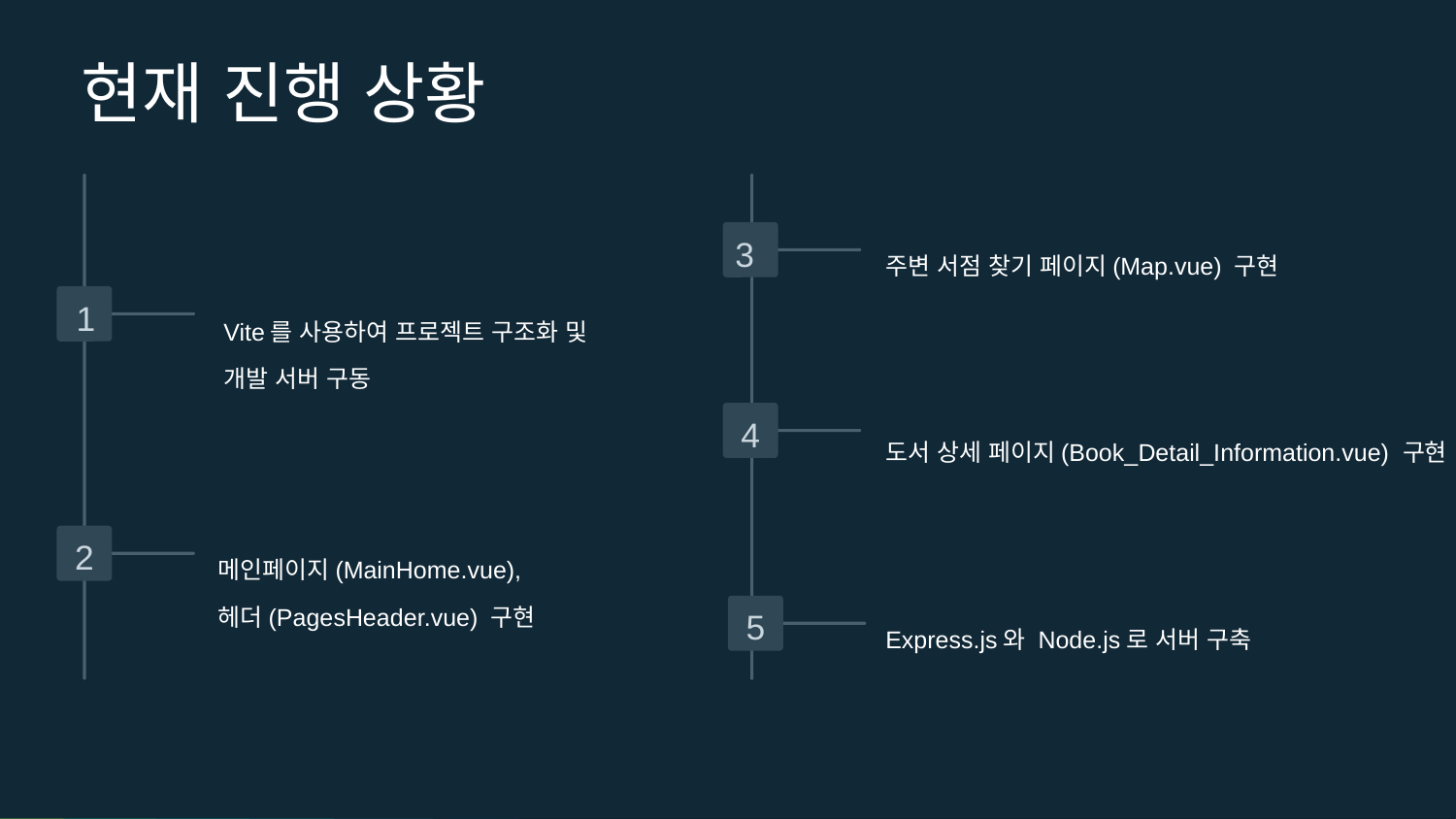

현재 진행 상황

3

주변 서점 찾기 페이지(Map.vue) 구현

1

Vite를 사용하여 프로젝트 구조화 및
개발 서버 구동

4

도서 상세 페이지(Book_Detail_Information.vue) 구현

2

메인페이지(MainHome.vue),
헤더(PagesHeader.vue) 구현

5

Express.js와 Node.js로 서버 구축